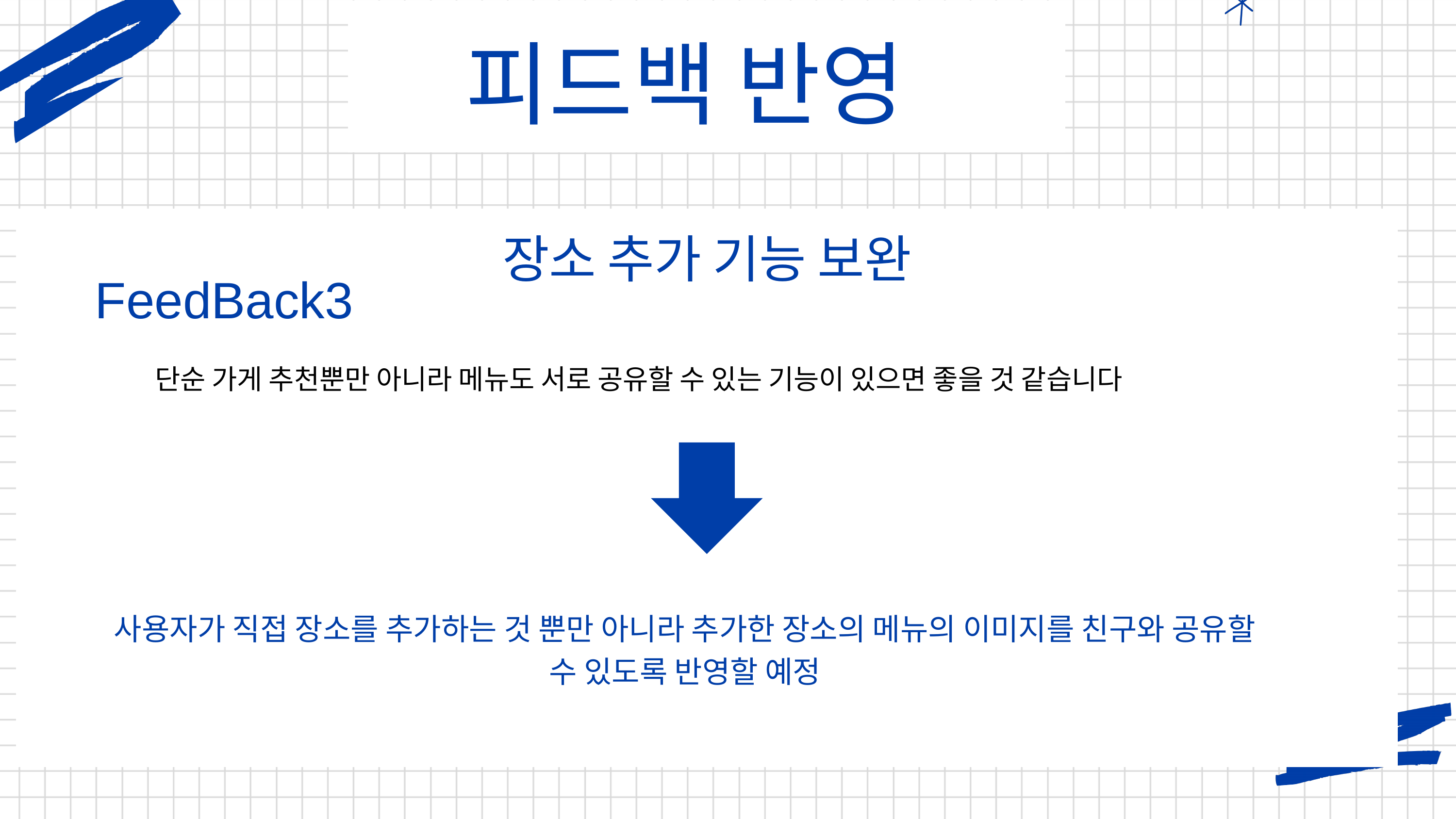

피드백 반영

장소 추가 기능 보완
FeedBack3
단순 가게 추천뿐만 아니라 메뉴도 서로 공유할 수 있는 기능이 있으면 좋을 것 같습니다

사용자가 직접 장소를 추가하는 것 뿐만 아니라 추가한 장소의 메뉴의 이미지를 친구와 공유할 수 있도록 반영할 예정